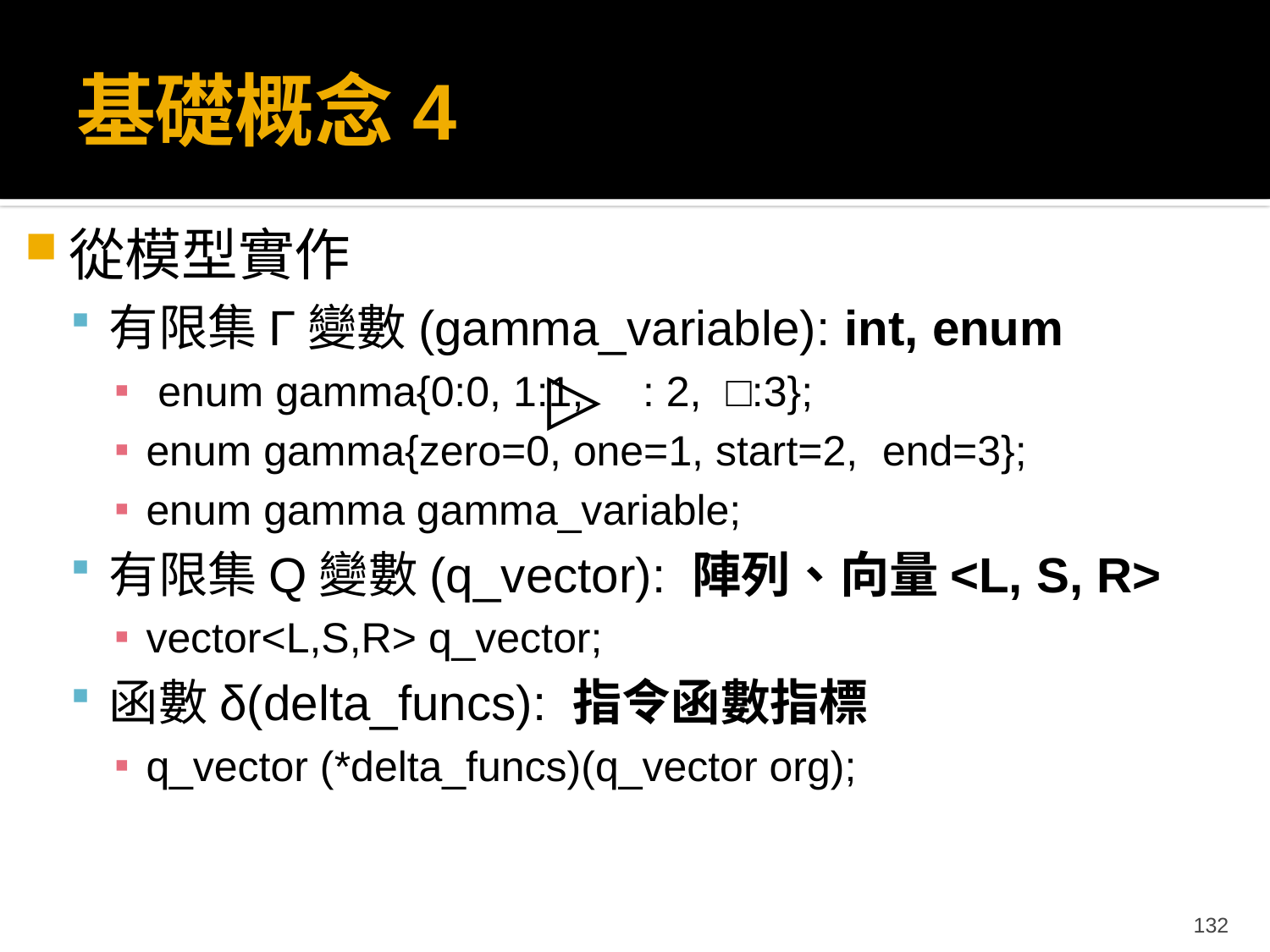

# 基礎概念4
從模型實作
有限集Γ變數(gamma_variable): int, enum
 enum gamma{0:0, 1:1,     : 2,  □:3};
enum gamma{zero=0, one=1, start=2,  end=3};
enum gamma gamma_variable;
有限集Q變數(q_vector): 陣列、向量<L, S, R>
vector<L,S,R> q_vector;
函數δ(delta_funcs): 指令函數指標
q_vector (*delta_funcs)(q_vector org);
▷
132